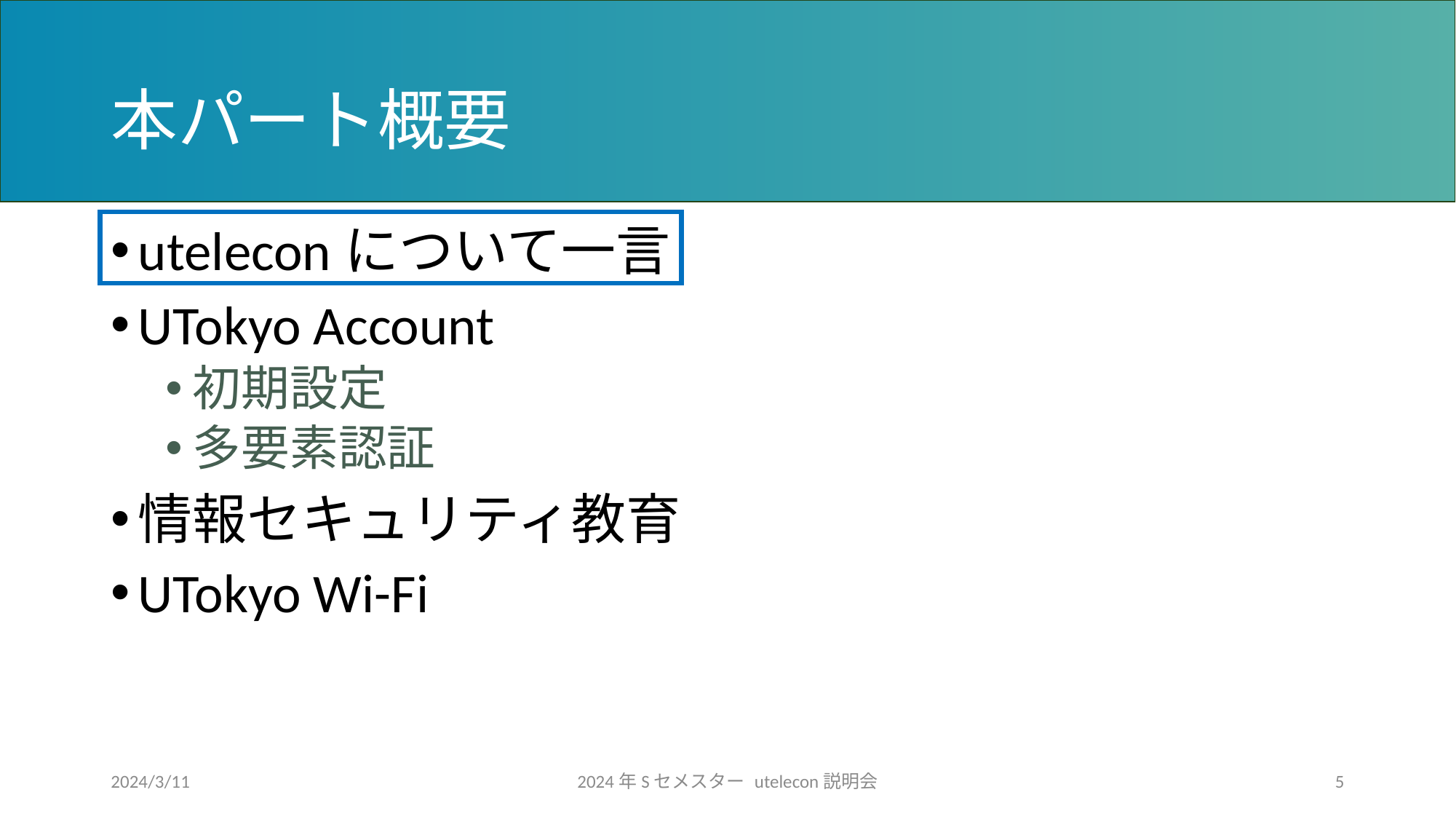

# 本パート概要

uteleconについて一言
UTokyo Account
初期設定
多要素認証
情報セキュリティ教育
UTokyo Wi-Fi
2024/3/11
2024年Sセメスター utelecon説明会
5